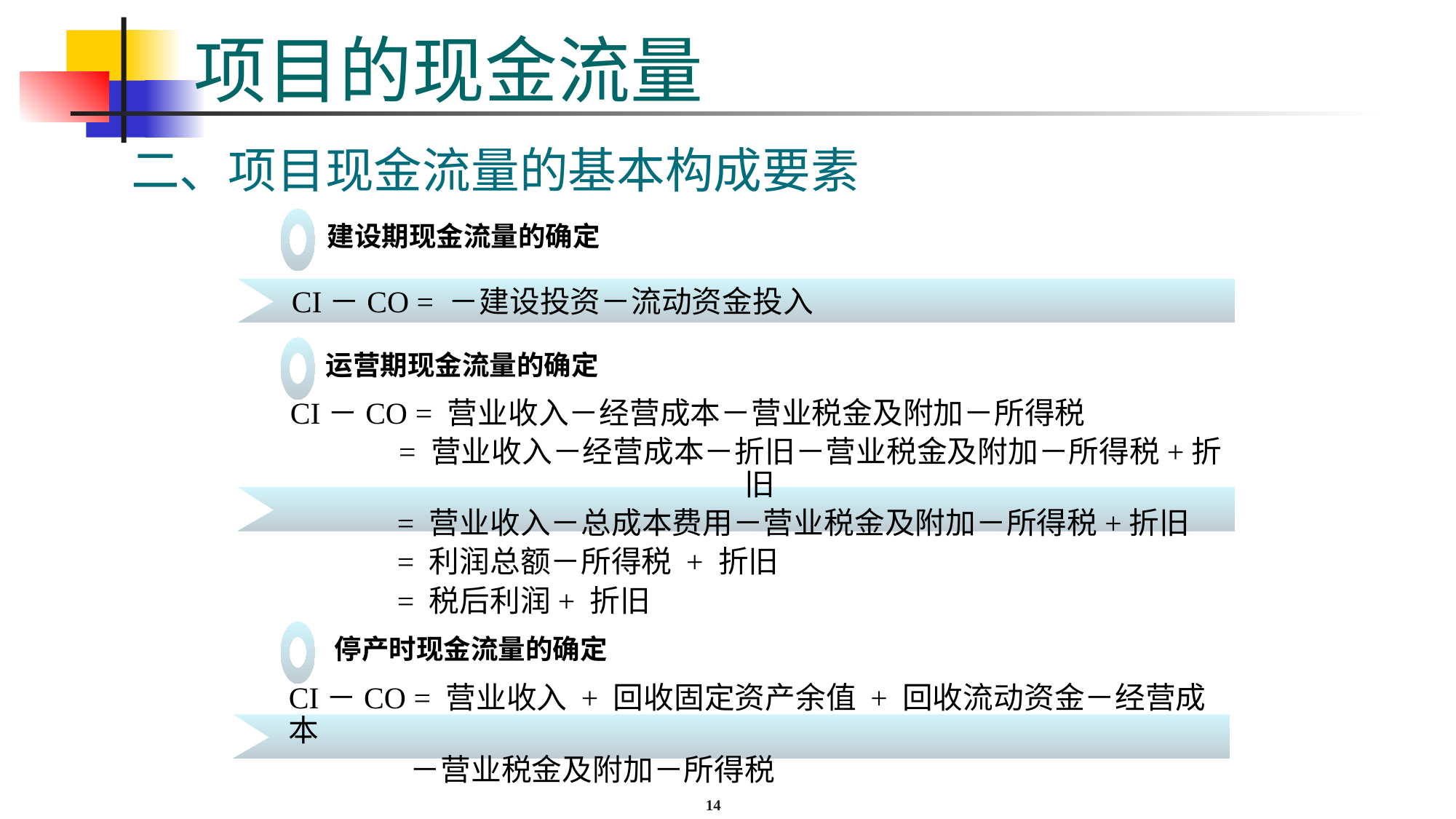

# 项目的现金流量
二、项目现金流量的基本构成要素

建设期现金流量的确定
CI－CO = －建设投资－流动资金投入

运营期现金流量的确定
CI－CO = 营业收入－经营成本－营业税金及附加－所得税
            = 营业收入－经营成本－折旧－营业税金及附加－所得税+折旧
              = 营业收入－总成本费用－营业税金及附加－所得税+折旧
              = 利润总额－所得税 + 折旧
              = 税后利润+ 折旧

停产时现金流量的确定
CI－CO = 营业收入 + 回收固定资产余值 + 回收流动资金－经营成本
                 －营业税金及附加－所得税

14